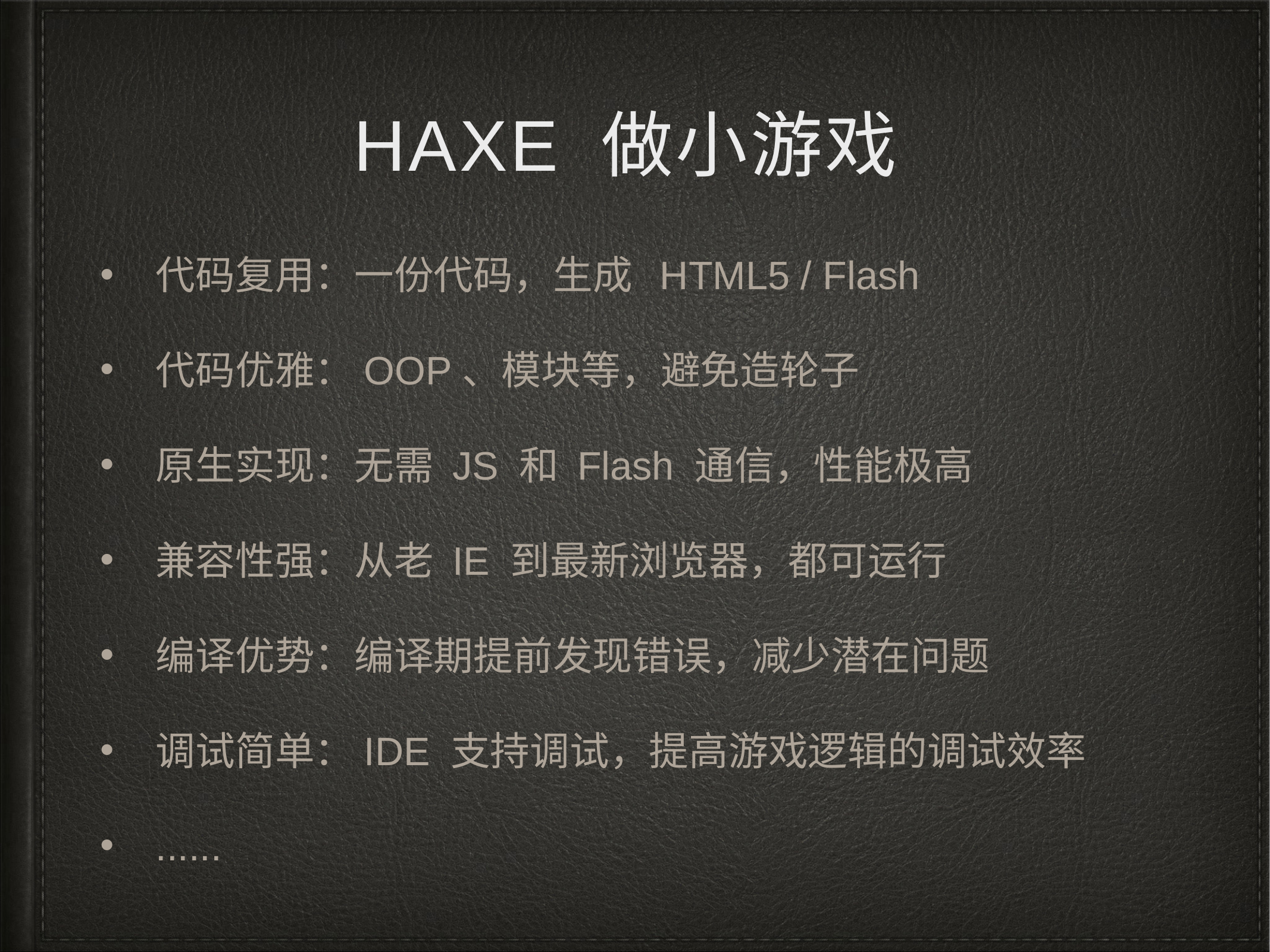

# HAXE 做小游戏
代码复用：一份代码，生成  HTML5 / Flash
代码优雅：OOP、模块等，避免造轮子
原生实现：无需 JS 和 Flash 通信，性能极高
兼容性强：从老 IE 到最新浏览器，都可运行
编译优势：编译期提前发现错误，减少潜在问题
调试简单：IDE 支持调试，提高游戏逻辑的调试效率
......